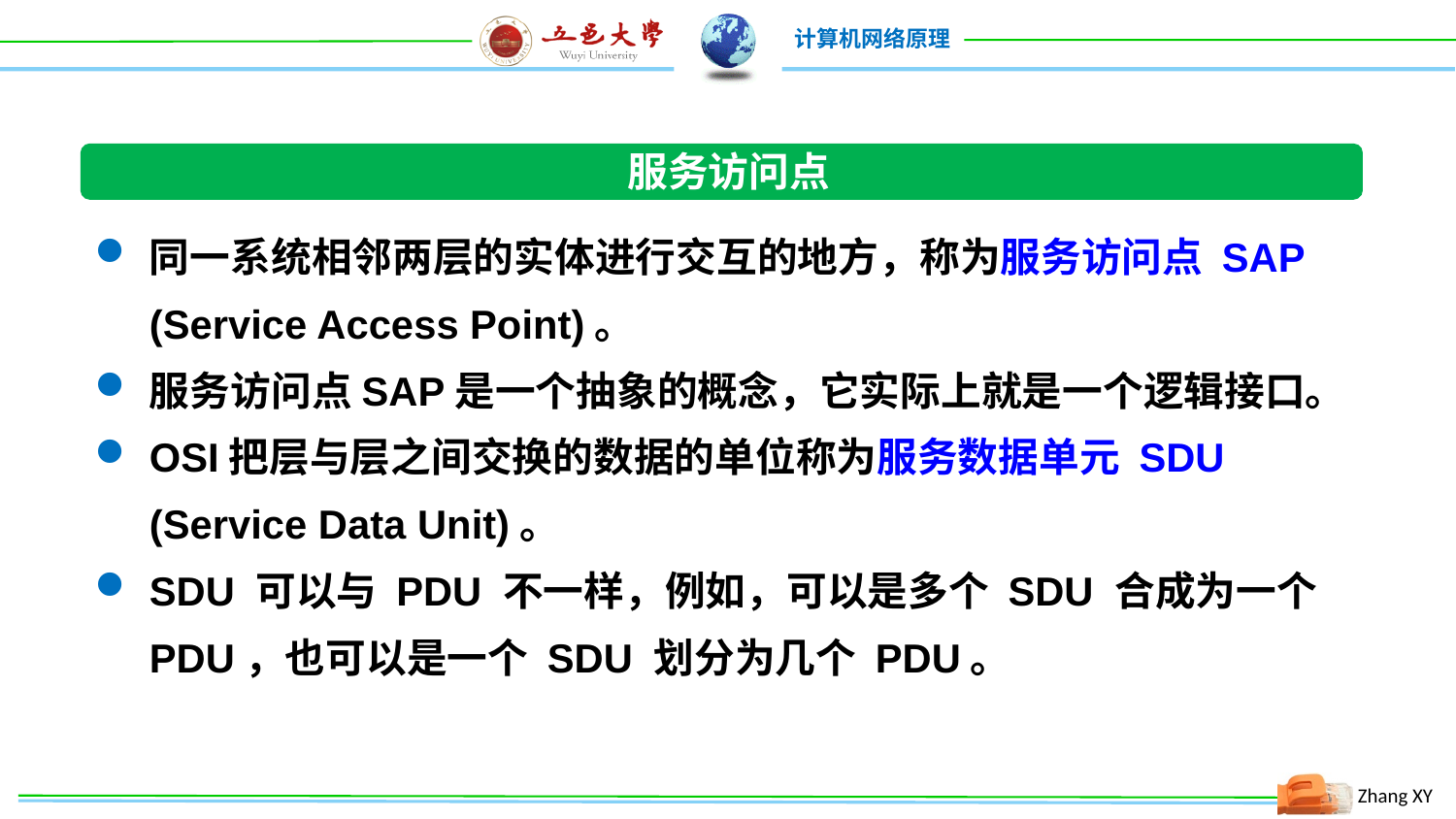

服务访问点

同一系统相邻两层的实体进行交互的地方，称为服务访问点 SAP (Service Access Point)。
服务访问点SAP是一个抽象的概念，它实际上就是一个逻辑接口。
OSI把层与层之间交换的数据的单位称为服务数据单元 SDU (Service Data Unit)。
SDU 可以与 PDU 不一样，例如，可以是多个 SDU 合成为一个 PDU，也可以是一个 SDU 划分为几个 PDU。